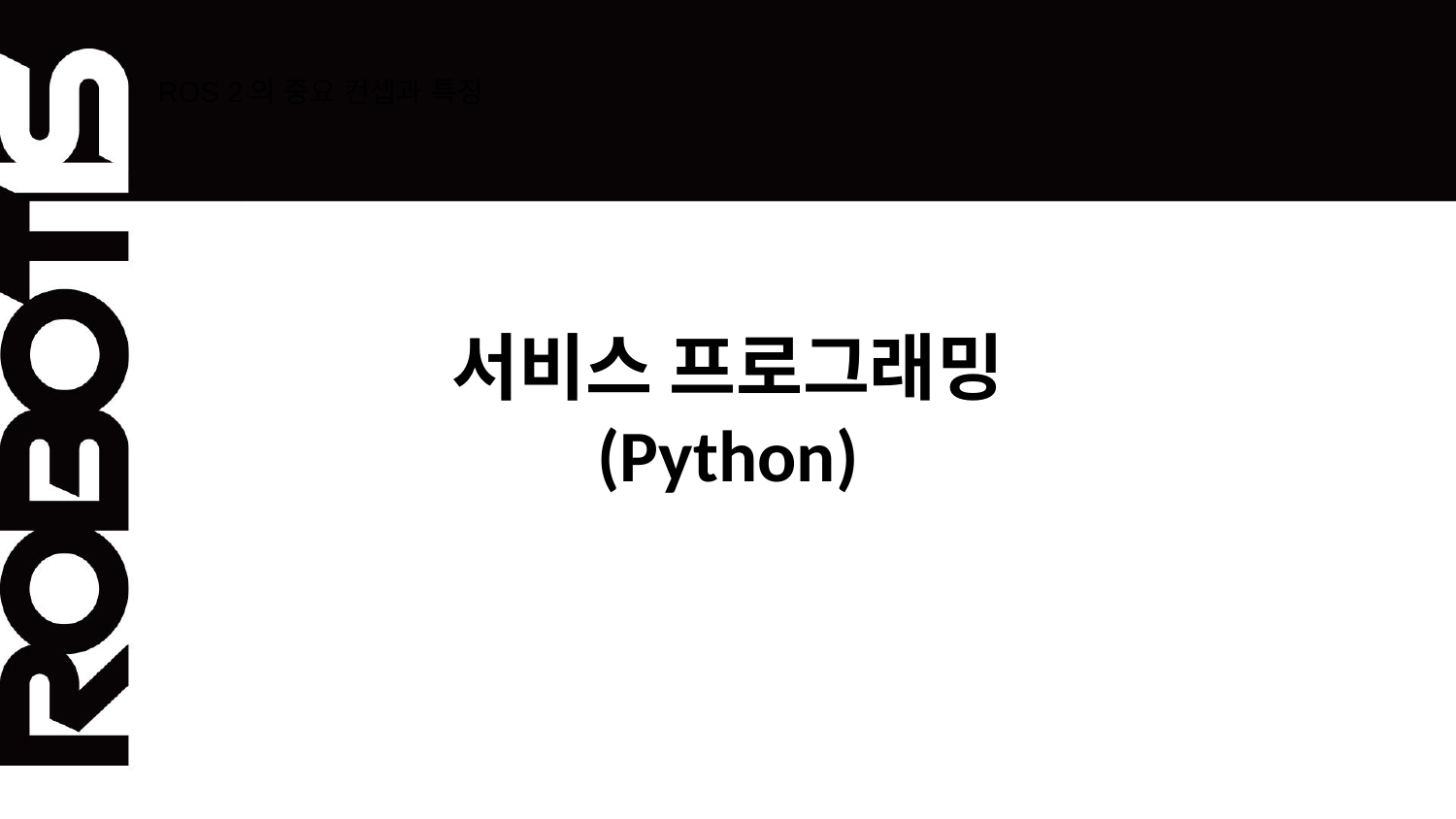

# ROS 2의 중요 컨셉과 특징
서비스 프로그래밍
(Python)